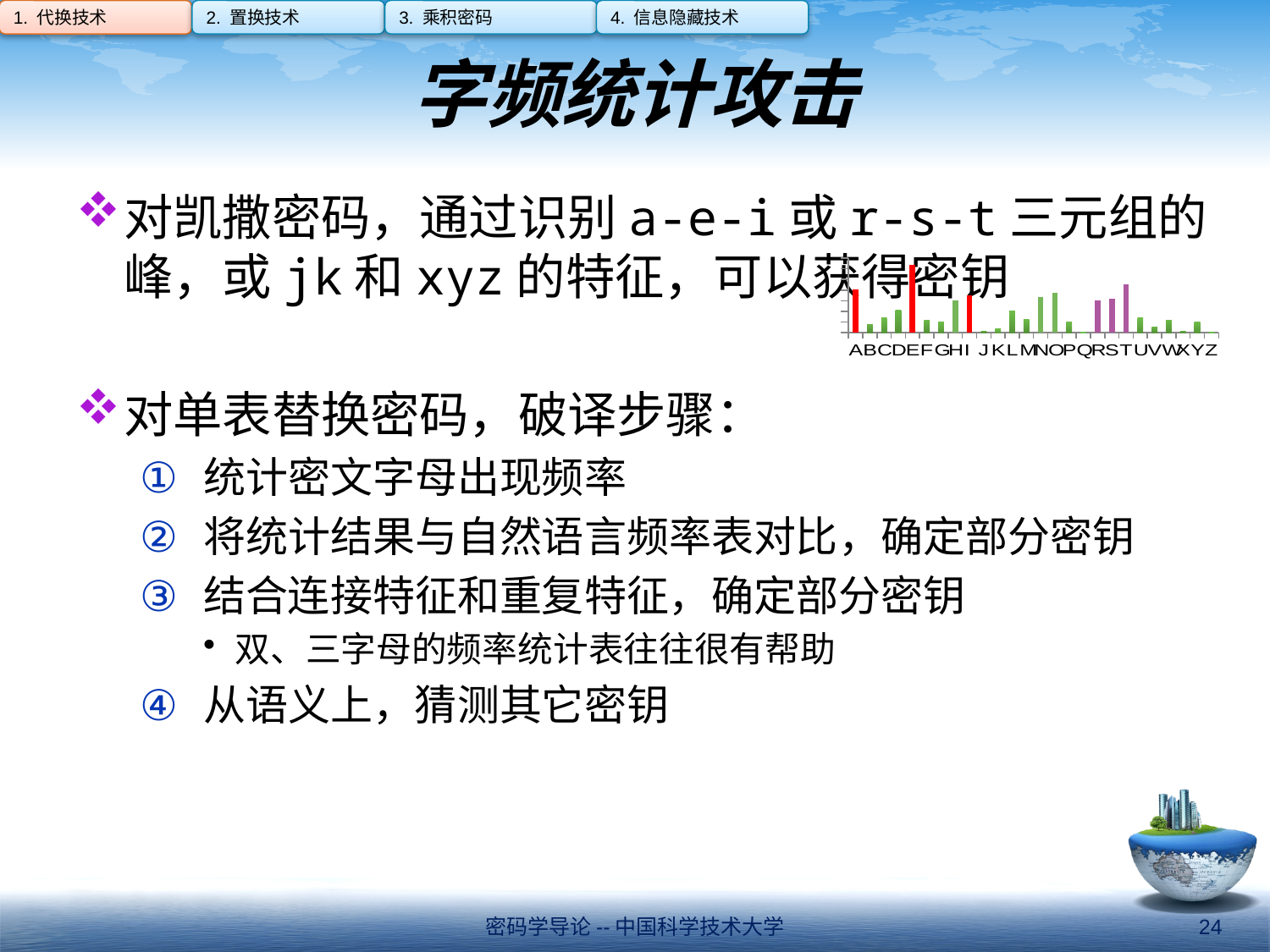

1. 代换技术
2. 置换技术
3. 乘积密码
4. 信息隐藏技术
# 字频统计攻击
对凯撒密码，通过识别a-e-i或r-s-t三元组的峰，或jk和xyz的特征，可以获得密钥

对单表替换密码，破译步骤：
统计密文字母出现频率
将统计结果与自然语言频率表对比，确定部分密钥
结合连接特征和重复特征，确定部分密钥
双、三字母的频率统计表往往很有帮助
从语义上，猜测其它密钥

### Chart

| Category | 频度 |
|---|---|
| A  | 0.08167000000000005 |
| B  | 0.014919999999999998 |
| C  | 0.027820000000000056 |
| D  | 0.04253 |
| E  | 0.12702 |
| F  | 0.022280000000000102 |
| G  | 0.020149999999999998 |
| H  | 0.06094000000000002 |
| I  | 0.06996 |
| J  | 0.00153 |
| K  | 0.007720000000000019 |
| L  | 0.04025 |
| M  | 0.024059999999999998 |
| N  | 0.06749 |
| O  | 0.07507000000000012 |
| P  | 0.019290000000000043 |
| Q  | 0.0009500000000000044 |
| R  | 0.05987000000000013 |
| S  | 0.06327 |
| T  | 0.09056000000000027 |
| U  | 0.027580000000000052 |
| V  | 0.009780000000000016 |
| W  | 0.023599999999999993 |
| X  | 0.0015000000000000072 |
| Y  | 0.01974000000000008 |
| Z  | 0.0007400000000000044 |
密码学导论--中国科学技术大学
24